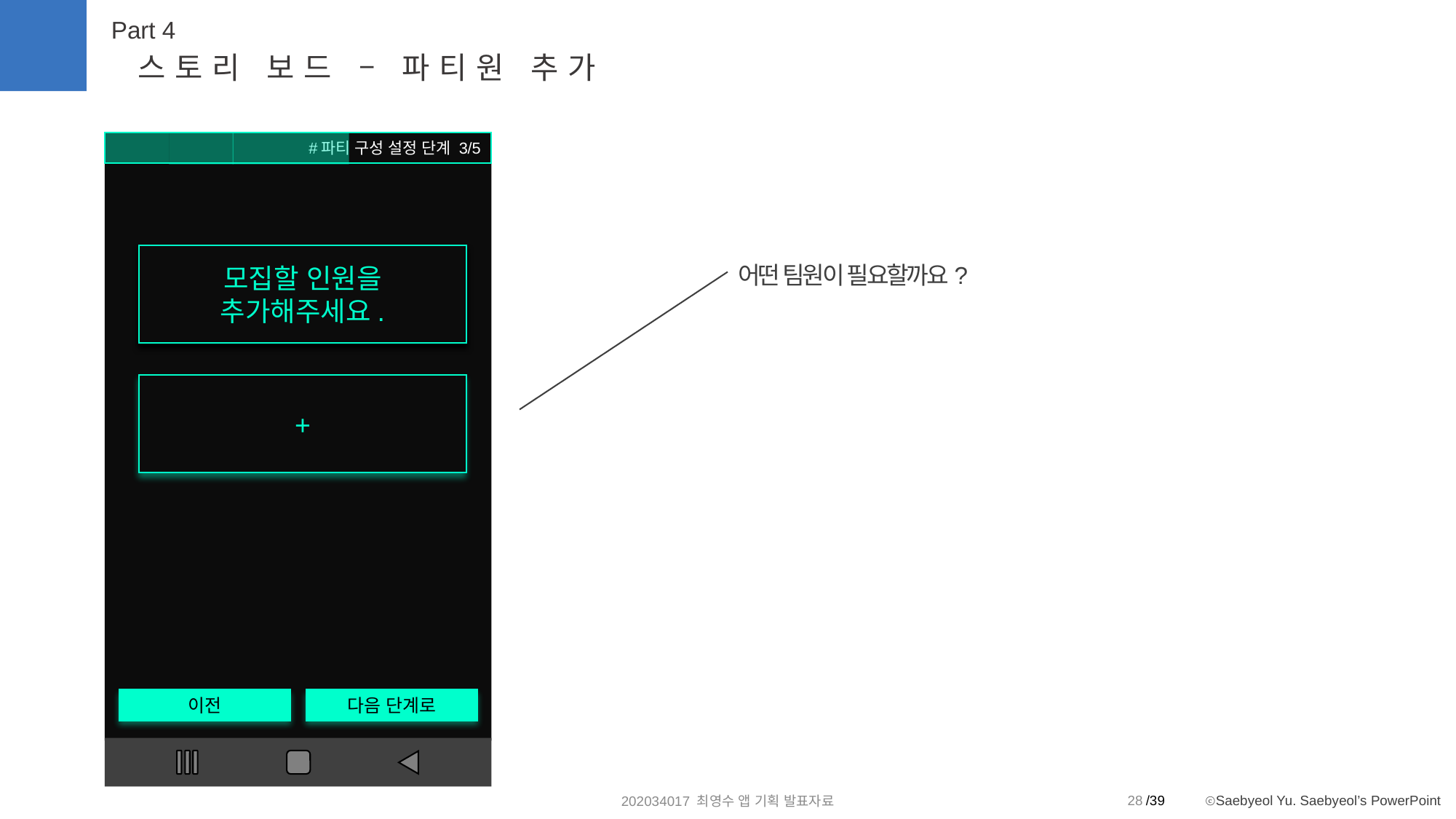

Part 4
스토리 보드 – 파티원 추가

이전
다음 단계로

#파티 구성 설정 단계 3/5

모집할 인원을
추가해주세요.
+
어떤 팀원이 필요할까요?
28
202034017 최영수 앱 기획 발표자료